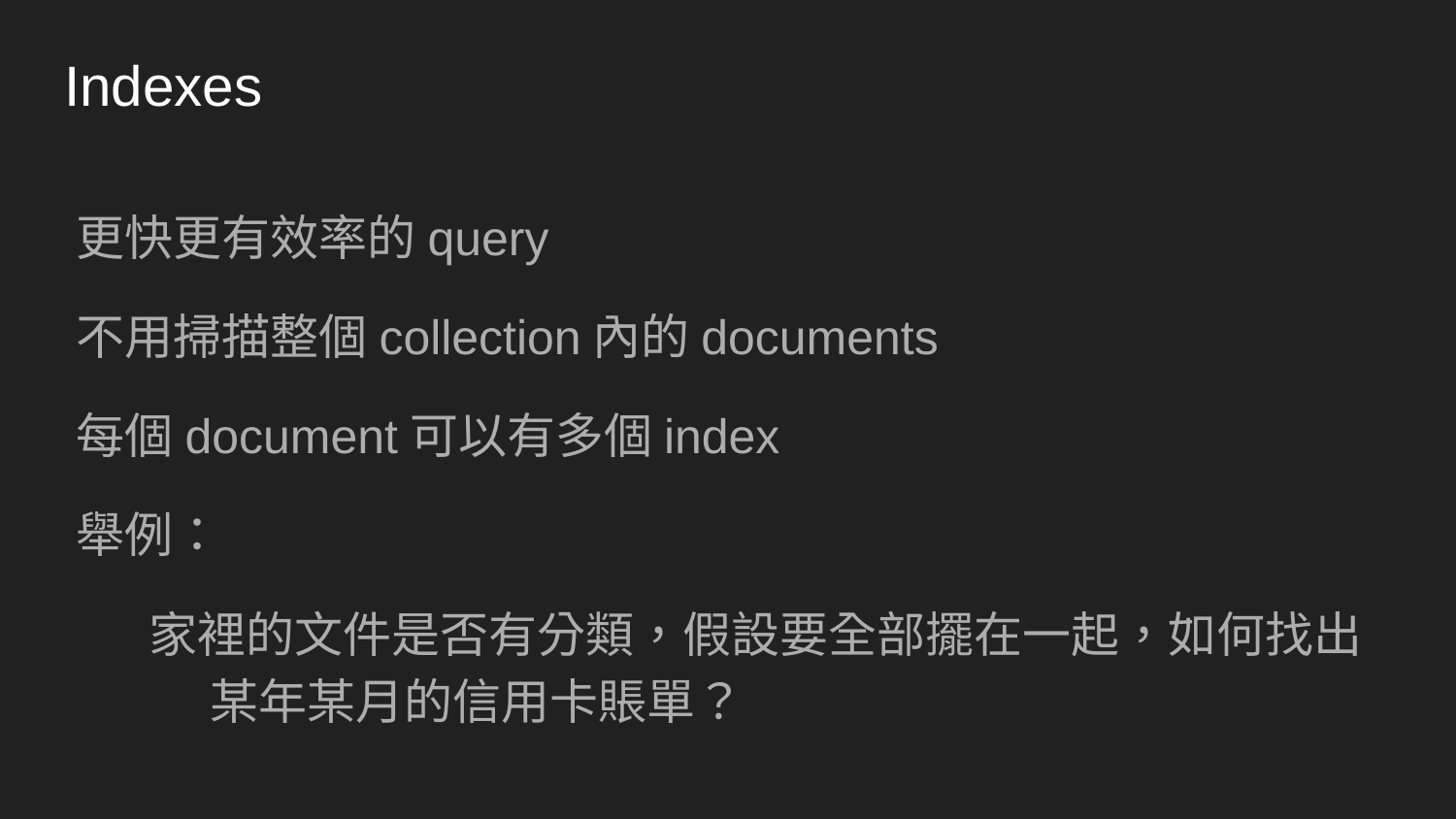

# Indexes
更快更有效率的query
不用掃描整個collection內的documents
每個document可以有多個index
舉例：
家裡的文件是否有分類，假設要全部擺在一起，如何找出某年某月的信用卡賬單？